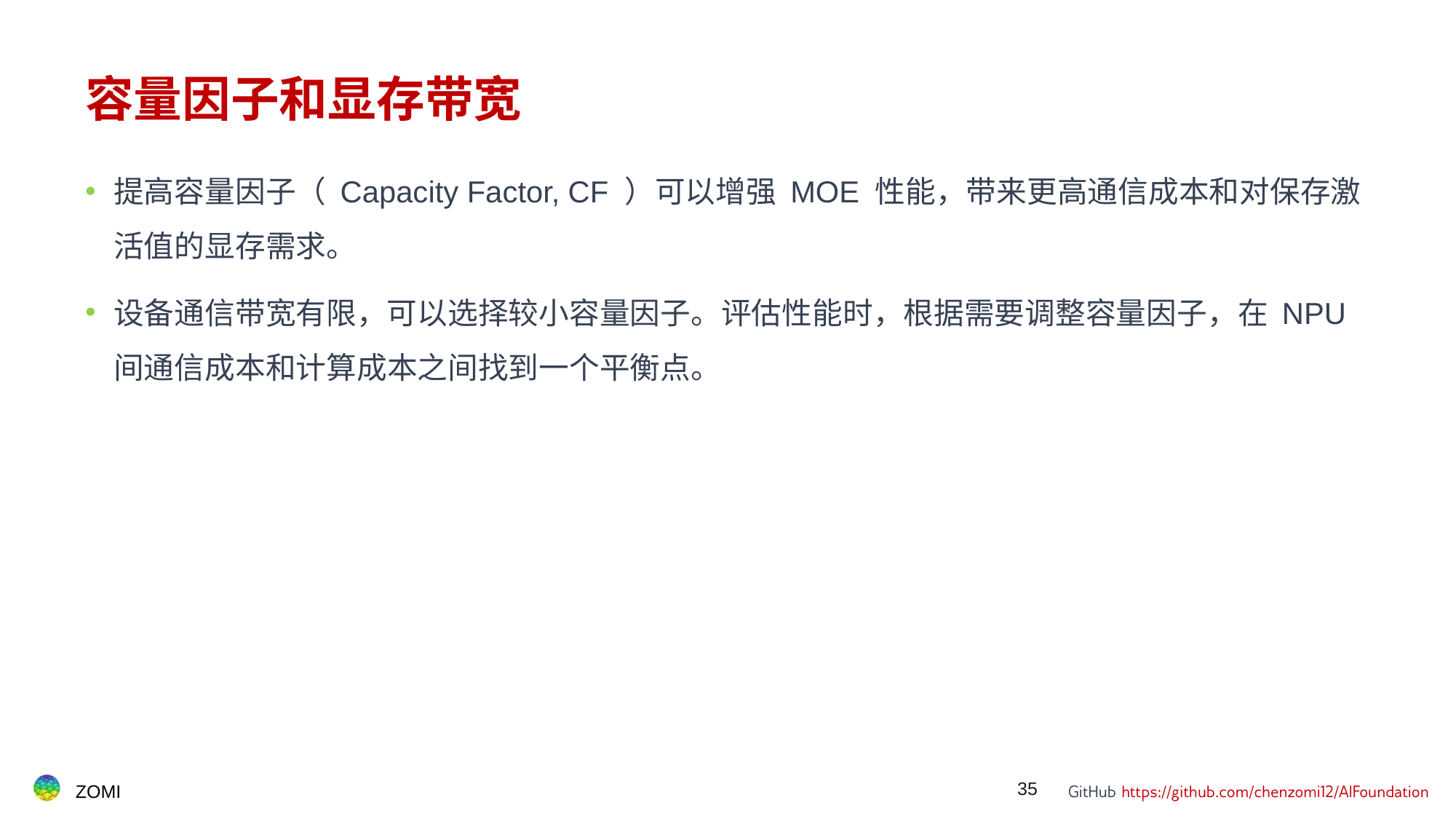

# 容量因子和显存带宽
提高容量因子（ Capacity Factor, CF ）可以增强 MOE 性能，带来更高通信成本和对保存激活值的显存需求。
设备通信带宽有限，可以选择较小容量因子。评估性能时，根据需要调整容量因子，在 NPU 间通信成本和计算成本之间找到一个平衡点。